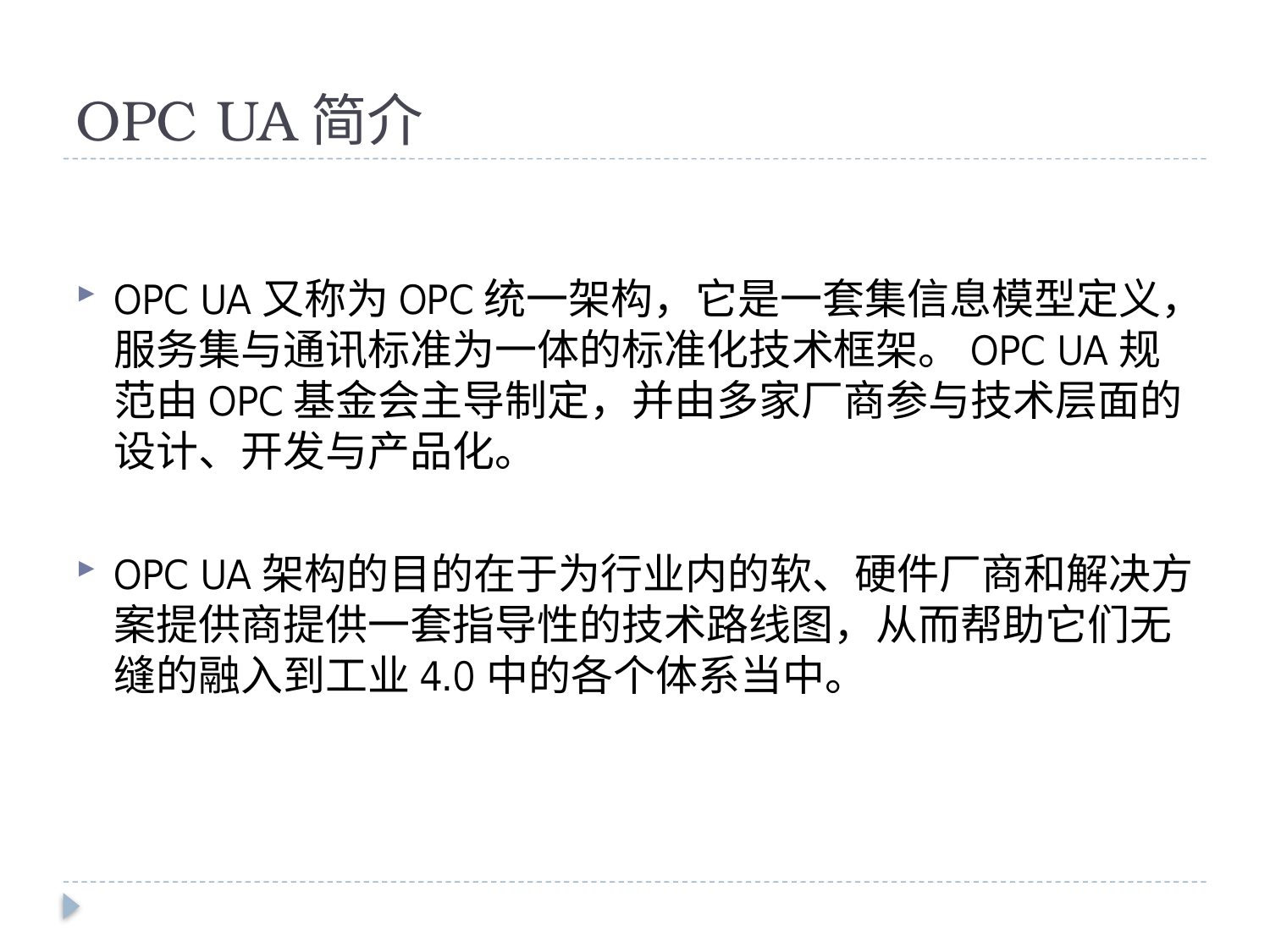

# OPC UA简介
OPC UA又称为OPC统一架构，它是一套集信息模型定义，服务集与通讯标准为一体的标准化技术框架。OPC UA规范由OPC基金会主导制定，并由多家厂商参与技术层面的设计、开发与产品化。

OPC UA架构的目的在于为行业内的软、硬件厂商和解决方案提供商提供一套指导性的技术路线图，从而帮助它们无缝的融入到工业4.0中的各个体系当中。